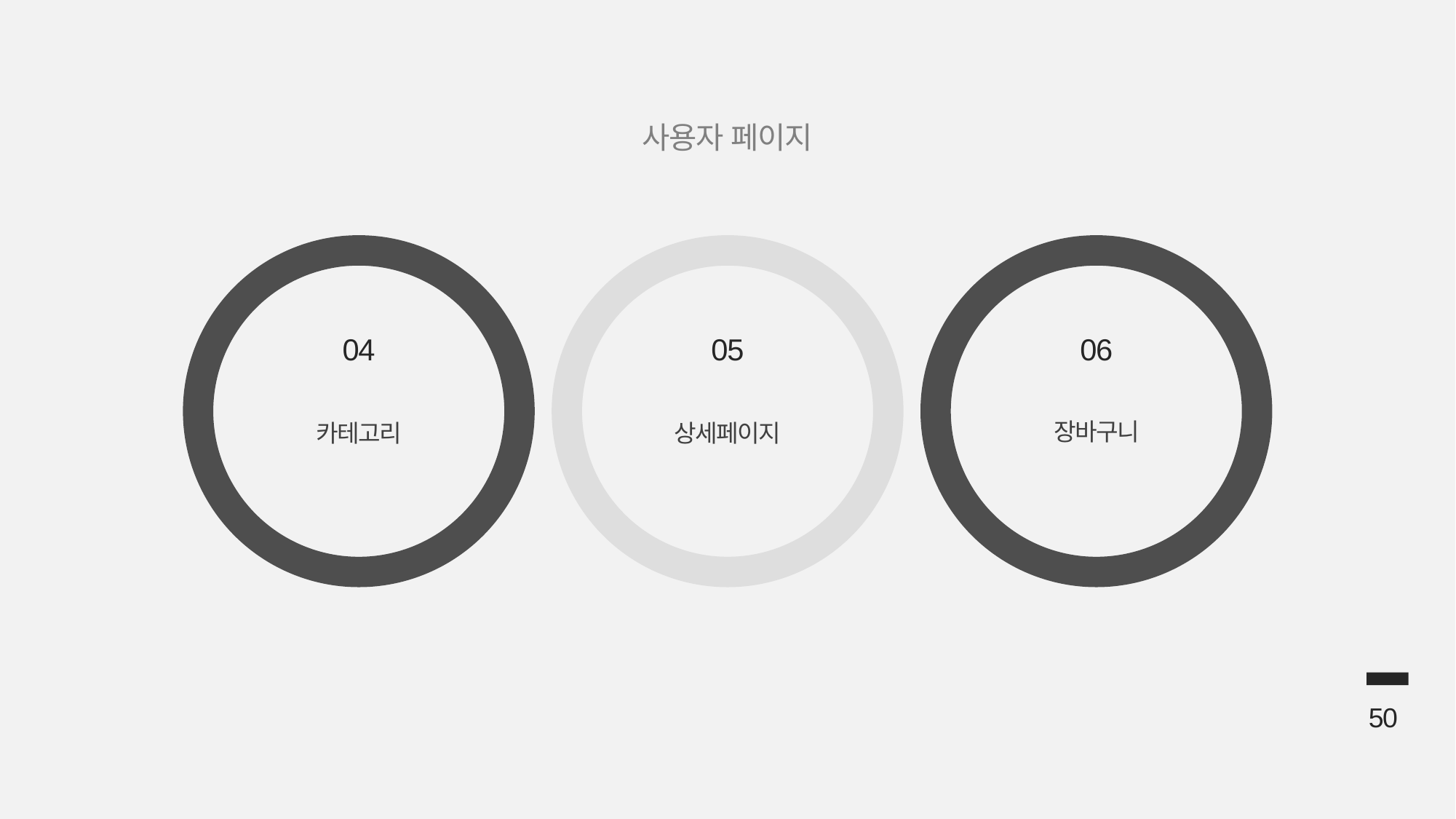

사용자 페이지

04
카테고리
05
상세페이지
06
장바구니

50